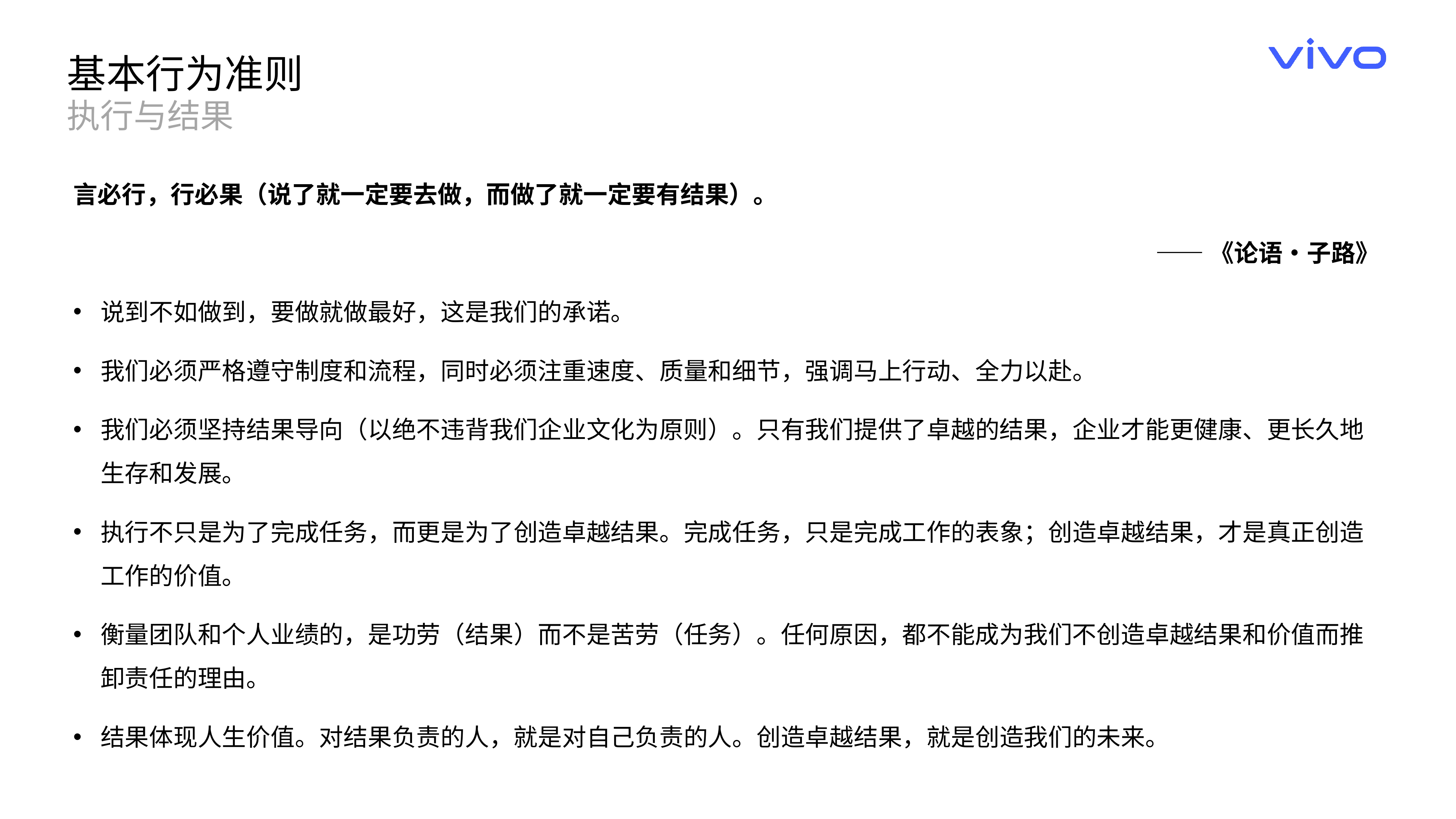

基本行为准则
执行与结果
言必行，行必果（说了就一定要去做，而做了就一定要有结果）。
——《论语•子路》
说到不如做到，要做就做最好，这是我们的承诺。
我们必须严格遵守制度和流程，同时必须注重速度、质量和细节，强调马上行动、全力以赴。
我们必须坚持结果导向（以绝不违背我们企业文化为原则）。只有我们提供了卓越的结果，企业才能更健康、更长久地生存和发展。
执行不只是为了完成任务，而更是为了创造卓越结果。完成任务，只是完成工作的表象；创造卓越结果，才是真正创造工作的价值。
衡量团队和个人业绩的，是功劳（结果）而不是苦劳（任务）。任何原因，都不能成为我们不创造卓越结果和价值而推卸责任的理由。
结果体现人生价值。对结果负责的人，就是对自己负责的人。创造卓越结果，就是创造我们的未来。